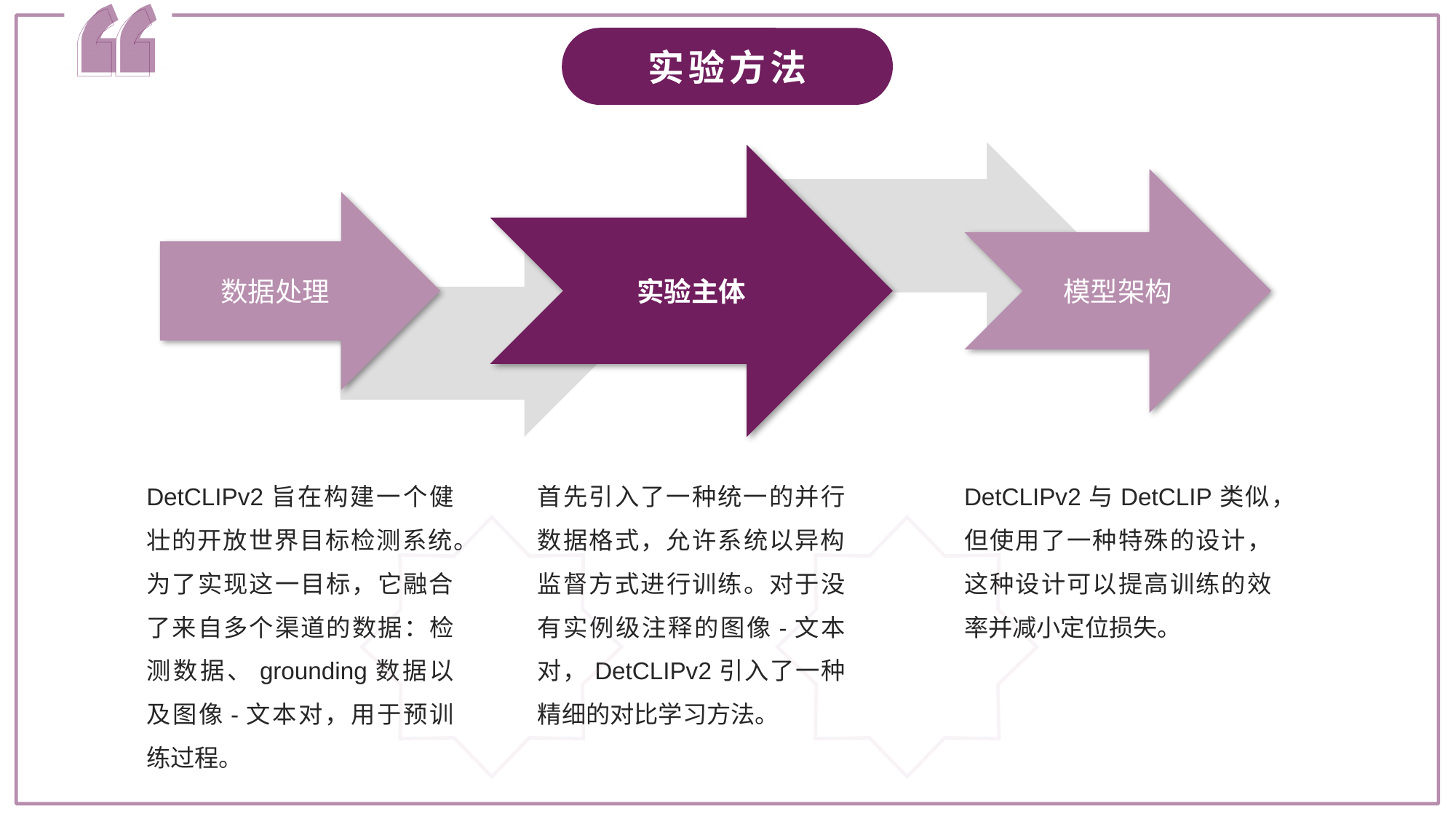

实验方法

实验主体
模型架构
数据处理

DetCLIPv2旨在构建一个健壮的开放世界目标检测系统。为了实现这一目标，它融合了来自多个渠道的数据：检测数据、grounding数据以及图像-文本对，用于预训练过程。
首先引入了一种统一的并行数据格式，允许系统以异构监督方式进行训练。对于没有实例级注释的图像-文本对，DetCLIPv2引入了一种精细的对比学习方法。
DetCLIPv2与DetCLIP类似，但使用了一种特殊的设计，这种设计可以提高训练的效率并减小定位损失。